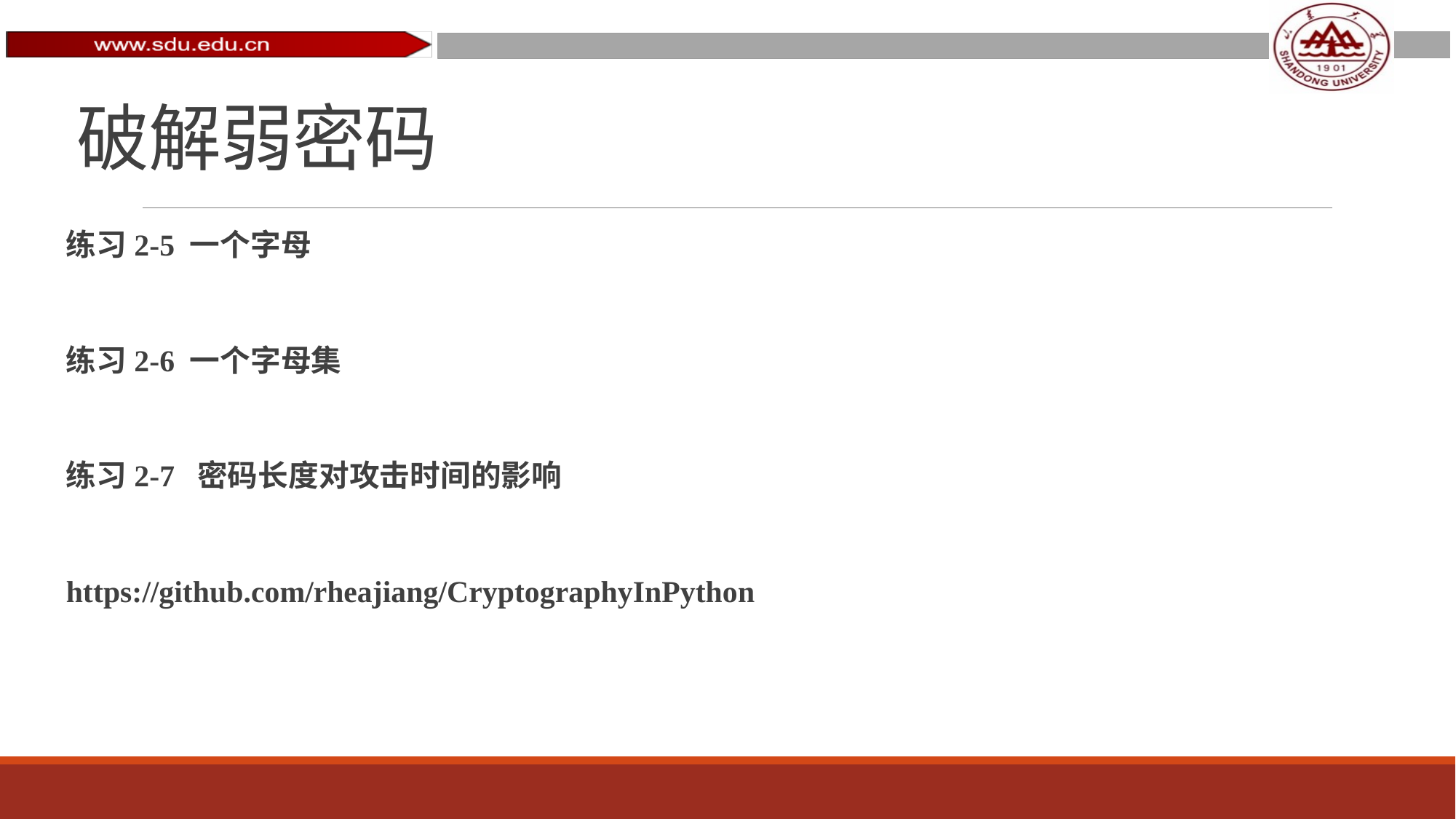

# 破解弱密码
练习2-5 一个字母

练习2-6 一个字母集

练习2-7  密码长度对攻击时间的影响

https://github.com/rheajiang/CryptographyInPython